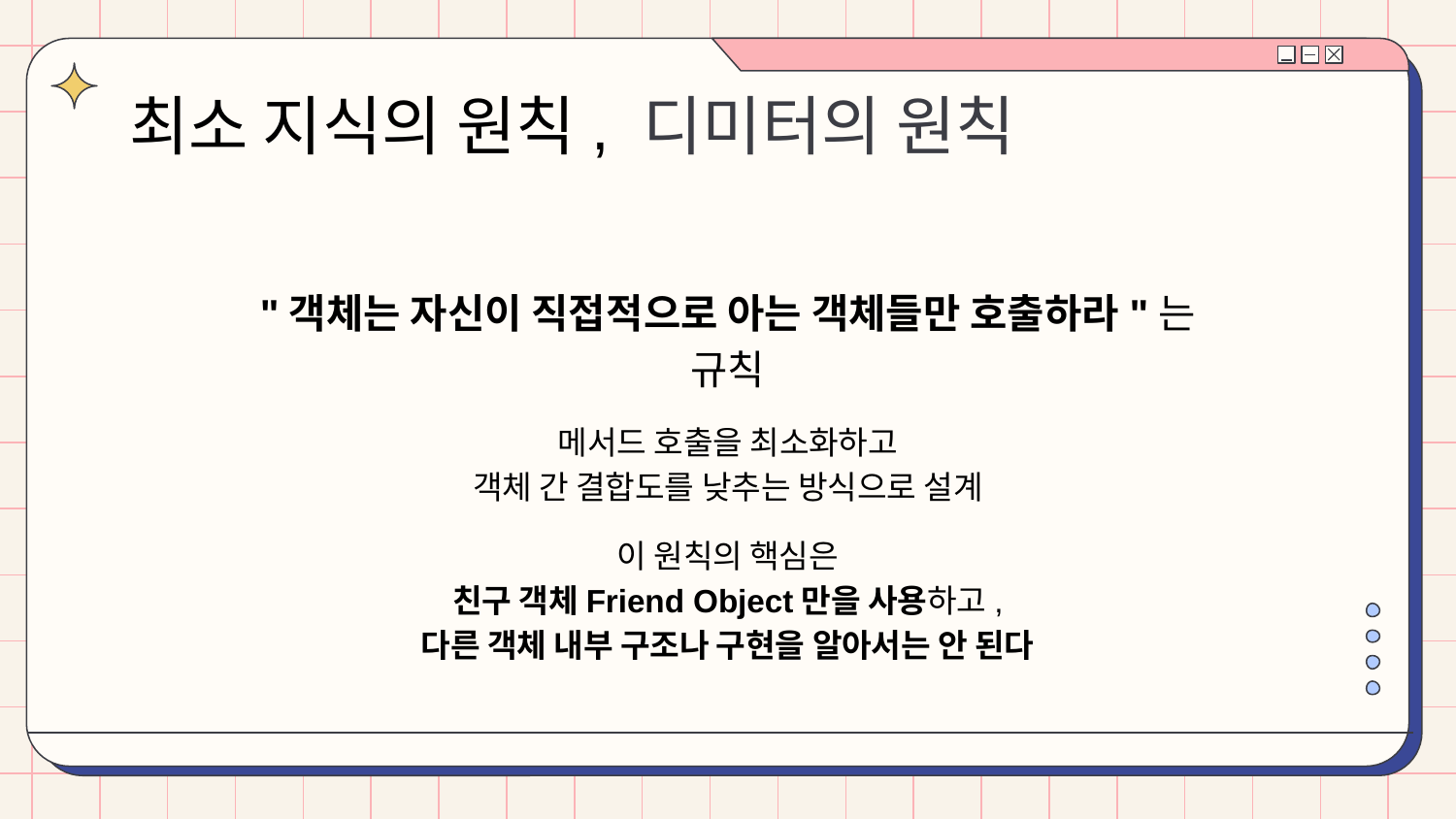

# 최소 지식의 원칙, 디미터의 원칙
"객체는 자신이 직접적으로 아는 객체들만 호출하라"는 규칙
메서드 호출을 최소화하고
객체 간 결합도를 낮추는 방식으로 설계
이 원칙의 핵심은
친구 객체Friend Object만을 사용하고,
다른 객체 내부 구조나 구현을 알아서는 안 된다